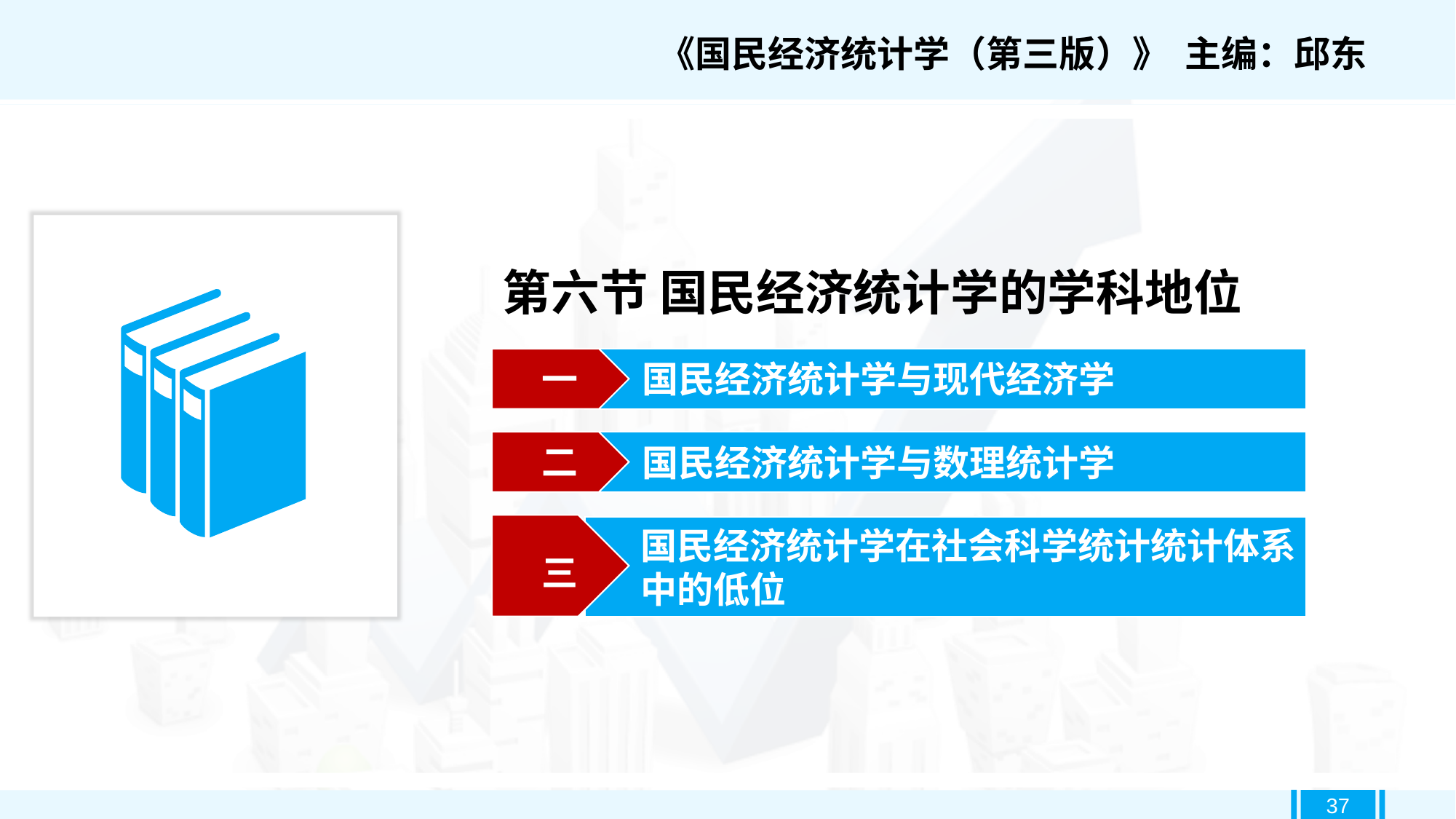

《国民经济统计学（第三版）》  主编：邱东

第六节 国民经济统计学的学科地位

一

国民经济统计学与现代经济学

二

国民经济统计学与数理统计学

三

国民经济统计学在社会科学统计统计体系
中的低位

37